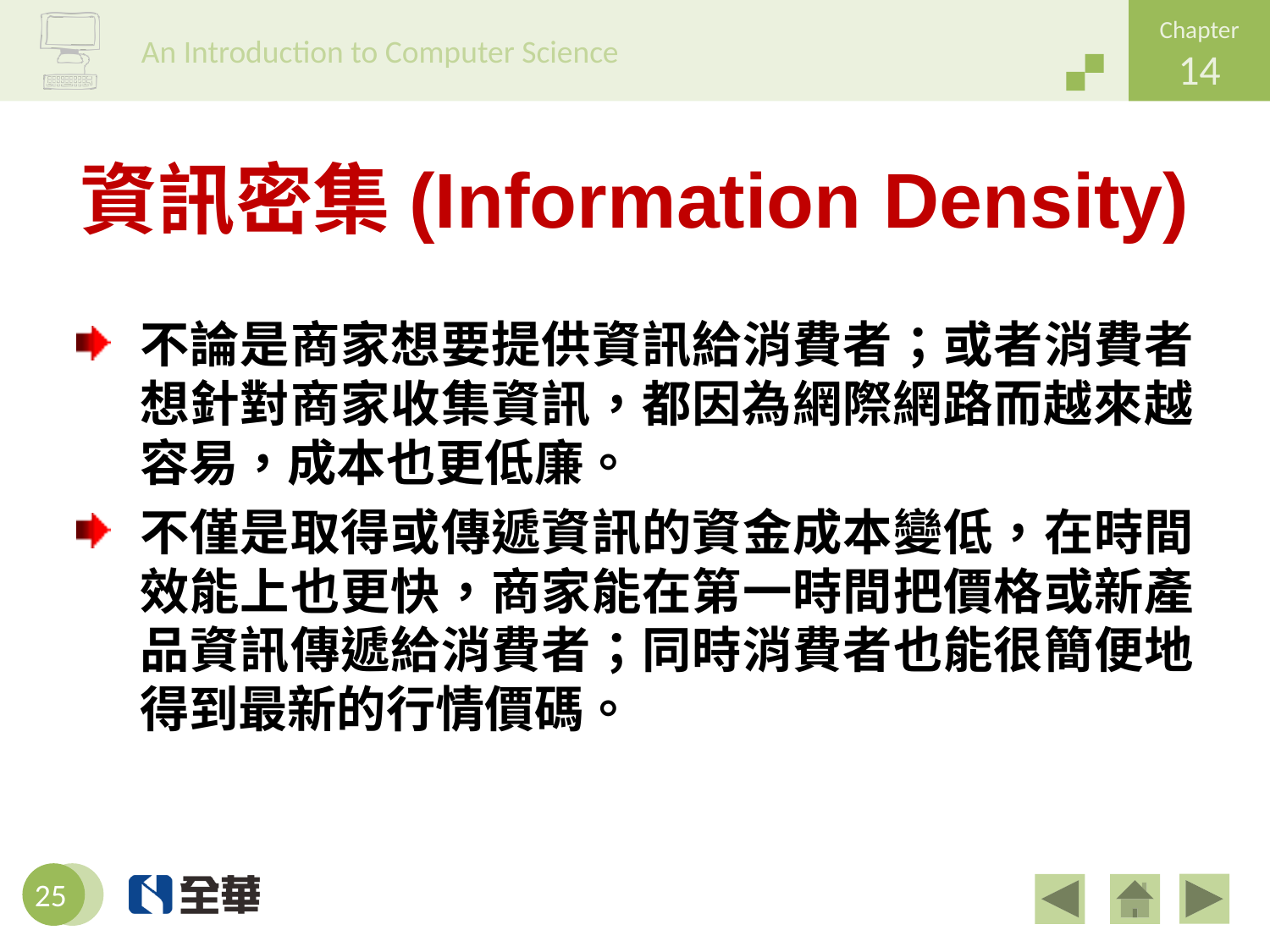

# 資訊密集(Information Density)
不論是商家想要提供資訊給消費者；或者消費者想針對商家收集資訊，都因為網際網路而越來越容易，成本也更低廉。
不僅是取得或傳遞資訊的資金成本變低，在時間效能上也更快，商家能在第一時間把價格或新產品資訊傳遞給消費者；同時消費者也能很簡便地得到最新的行情價碼。